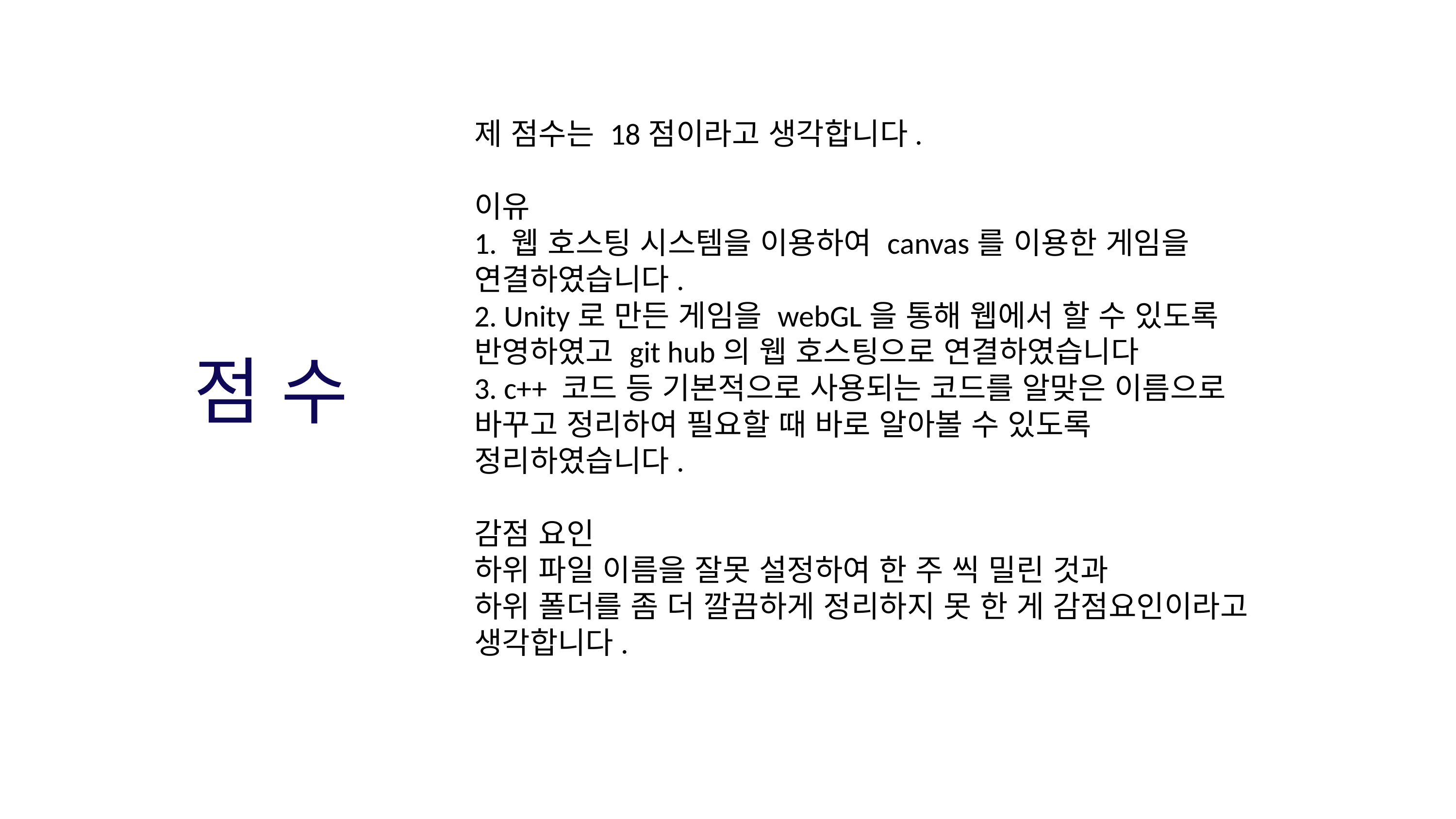

제 점수는 18점이라고 생각합니다.

이유
1. 웹 호스팅 시스템을 이용하여 canvas를 이용한 게임을
연결하였습니다.
2. Unity로 만든 게임을 webGL을 통해 웹에서 할 수 있도록 반영하였고 git hub의 웹 호스팅으로 연결하였습니다
3. c++ 코드 등 기본적으로 사용되는 코드를 알맞은 이름으로 바꾸고 정리하여 필요할 때 바로 알아볼 수 있도록 정리하였습니다.

감점 요인
하위 파일 이름을 잘못 설정하여 한 주 씩 밀린 것과
하위 폴더를 좀 더 깔끔하게 정리하지 못 한 게 감점요인이라고 생각합니다.

점 수